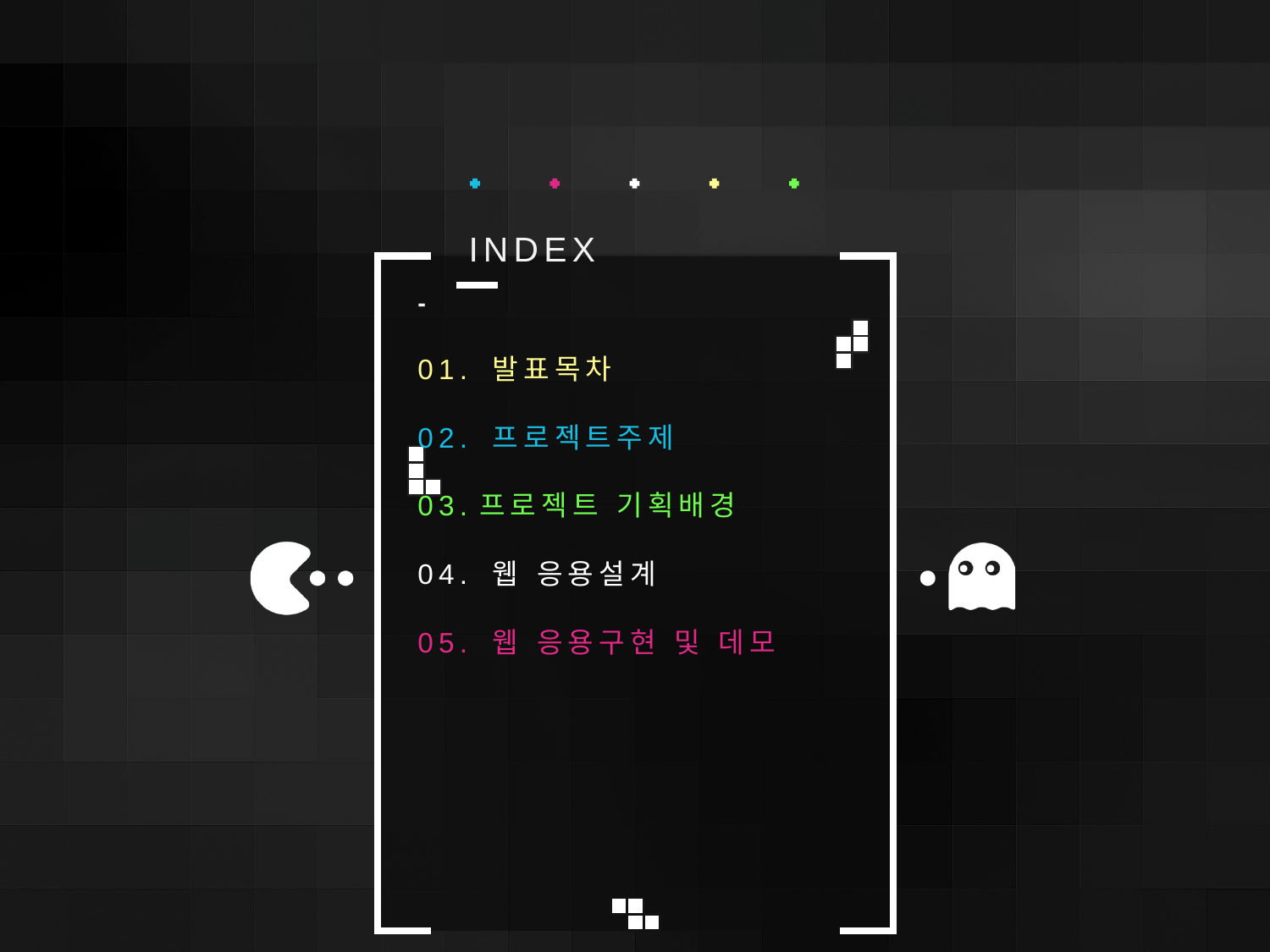

INDEX
-
01. 발표목차
02. 프로젝트주제
03.프로젝트 기획배경
04. 웹 응용설계
05. 웹 응용구현 및 데모